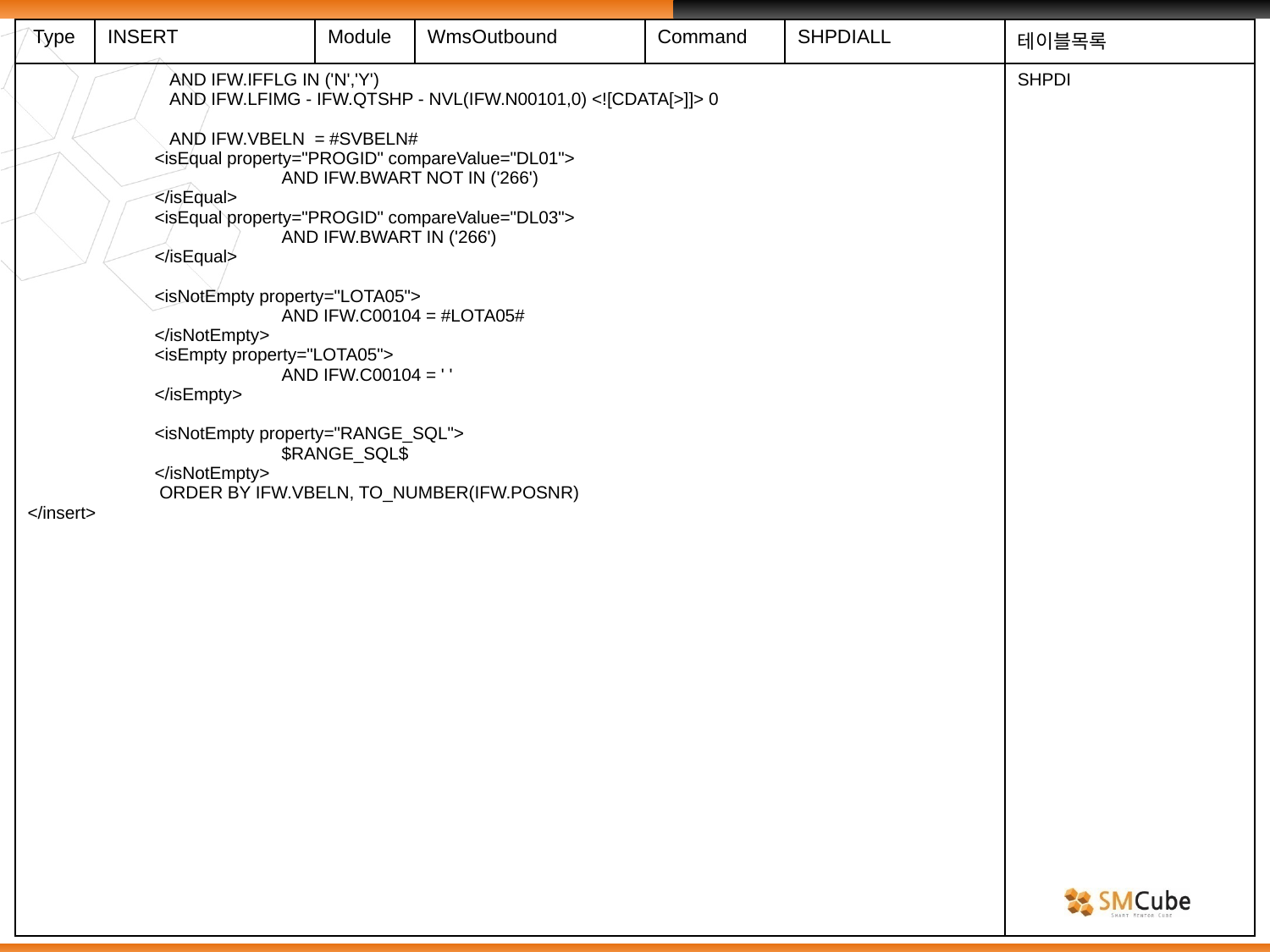

| Type | INSERT | Module | WmsOutbound | Command | SHPDIALL | 테이블목록 |
| --- | --- | --- | --- | --- | --- | --- |
| AND IFW.IFFLG IN ('N','Y') AND IFW.LFIMG - IFW.QTSHP - NVL(IFW.N00101,0) <![CDATA[>]]> 0 AND IFW.VBELN = #SVBELN# <isEqual property="PROGID" compareValue="DL01"> AND IFW.BWART NOT IN ('266') </isEqual> <isEqual property="PROGID" compareValue="DL03"> AND IFW.BWART IN ('266') </isEqual> <isNotEmpty property="LOTA05"> AND IFW.C00104 = #LOTA05# </isNotEmpty> <isEmpty property="LOTA05"> AND IFW.C00104 = ' ' </isEmpty> <isNotEmpty property="RANGE\_SQL"> $RANGE\_SQL$ </isNotEmpty> ORDER BY IFW.VBELN, TO\_NUMBER(IFW.POSNR) </insert> |  |  |  |  |  | SHPDI |